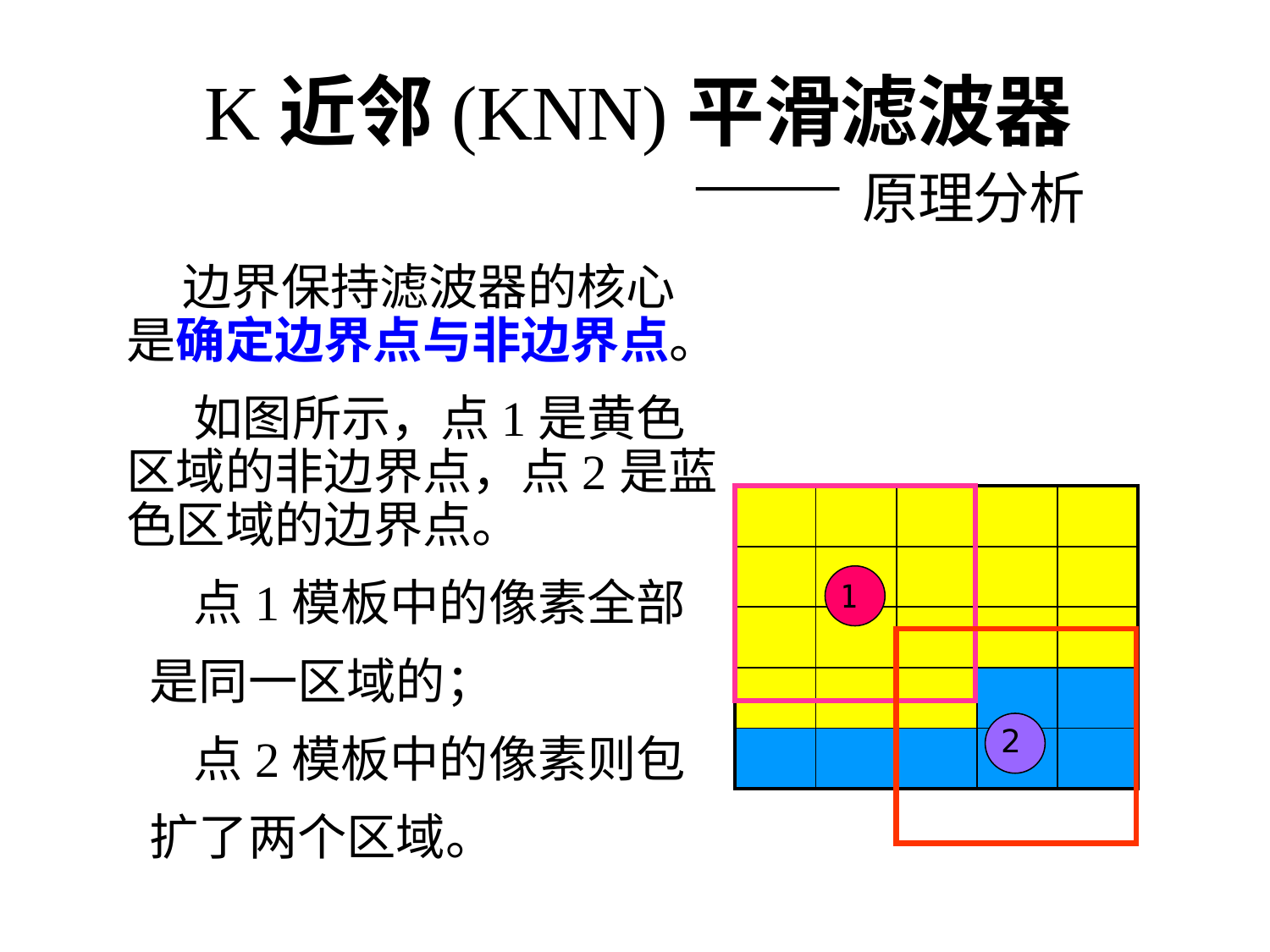

# K近邻(KNN)平滑滤波器 —— 原理分析
    边界保持滤波器的核心是确定边界点与非边界点。
     如图所示，点1是黄色区域的非边界点，点2是蓝色区域的边界点。
     点1模板中的像素全部
 是同一区域的；
     点2模板中的像素则包
 扩了两个区域。
|  |  |  |  |  |
| --- | --- | --- | --- | --- |
|  |  |  |  |  |
|  |  |  |  |  |
|  |  |  |  |  |
|  |  |  |  |  |

1

2